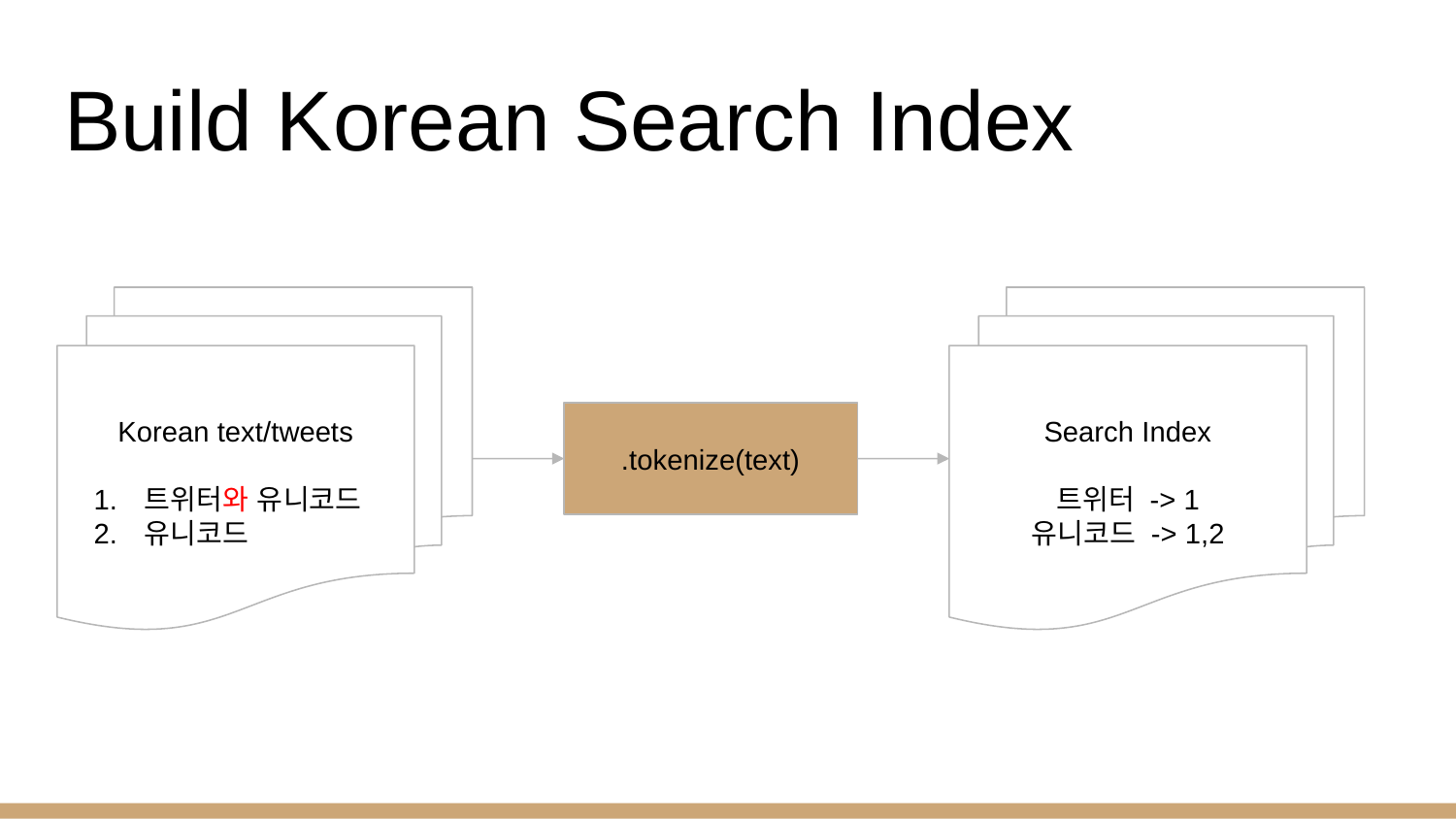

# Build Korean Search Index
Korean text/tweets

트위터와 유니코드
유니코드
Search Index

트위터 -> 1
유니코드 -> 1,2
.tokenize(text)